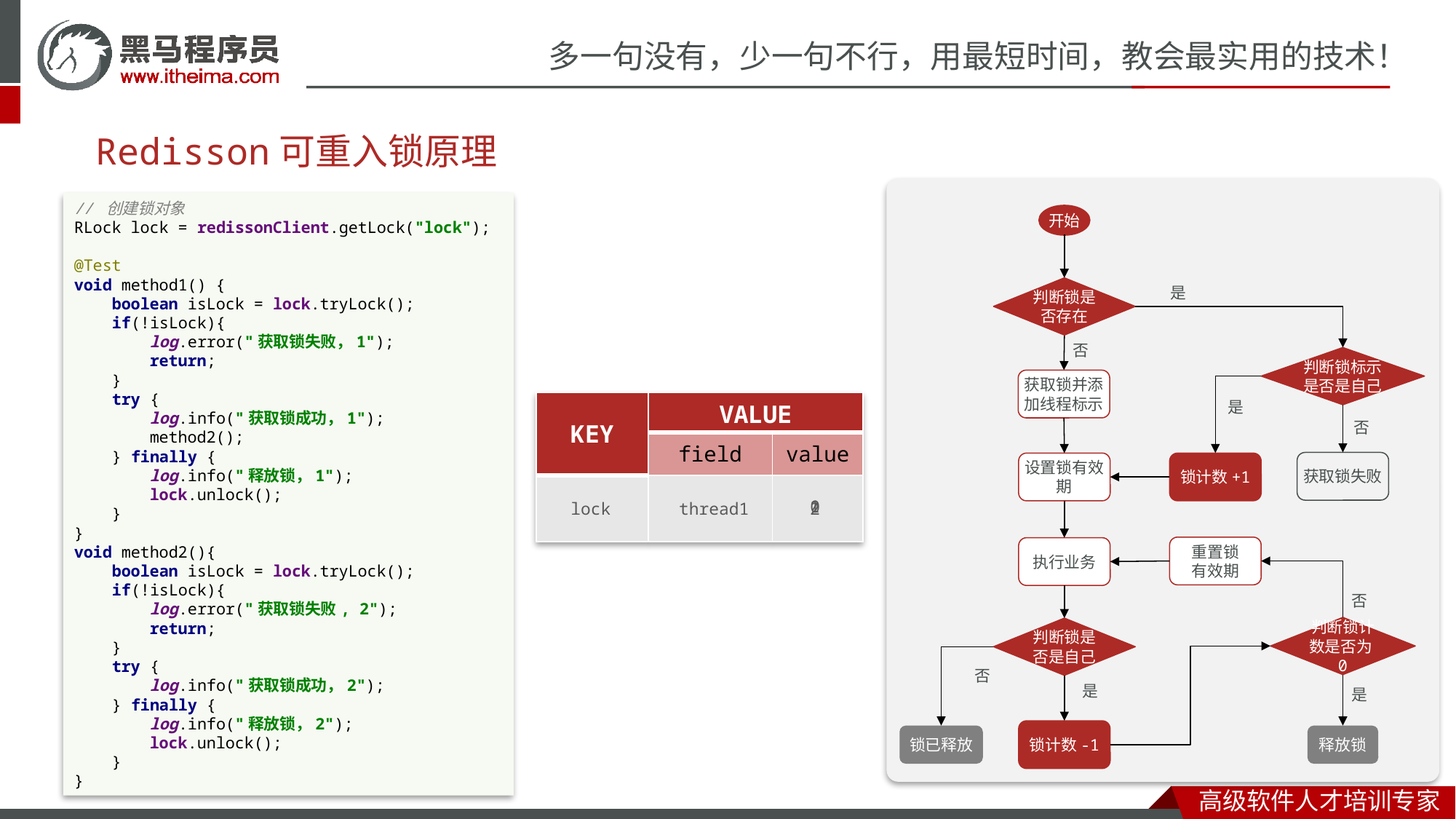

Redisson可重入锁原理

// 创建锁对象
RLock lock = redissonClient.getLock("lock");
@Test
void method1() {
    boolean isLock = lock.tryLock();
    if(!isLock){
        log.error("获取锁失败，1");
        return;
    }
    try {
        log.info("获取锁成功，1");
        method2();
    } finally {
        log.info("释放锁，1");
        lock.unlock();
    }
}
void method2(){
    boolean isLock = lock.tryLock();
    if(!isLock){
        log.error("获取锁失败, 2");
        return;
    }
    try {
        log.info("获取锁成功，2");
    } finally {
        log.info("释放锁，2");
        lock.unlock();
    }
}
开始
判断锁是否存在
是
否
判断锁标示是否是自己
获取锁并添加线程标示
是
| KEY | VALUE |  |
| --- | --- | --- |
|  | field | value |
|  |  |  |
否
获取锁失败
设置锁有效期
锁计数+1
1
0
lock
thread1
2
重置锁
有效期
执行业务
否
判断锁计数是否为0
判断锁是否是自己
否
是
是
锁计数-1
释放锁
锁已释放